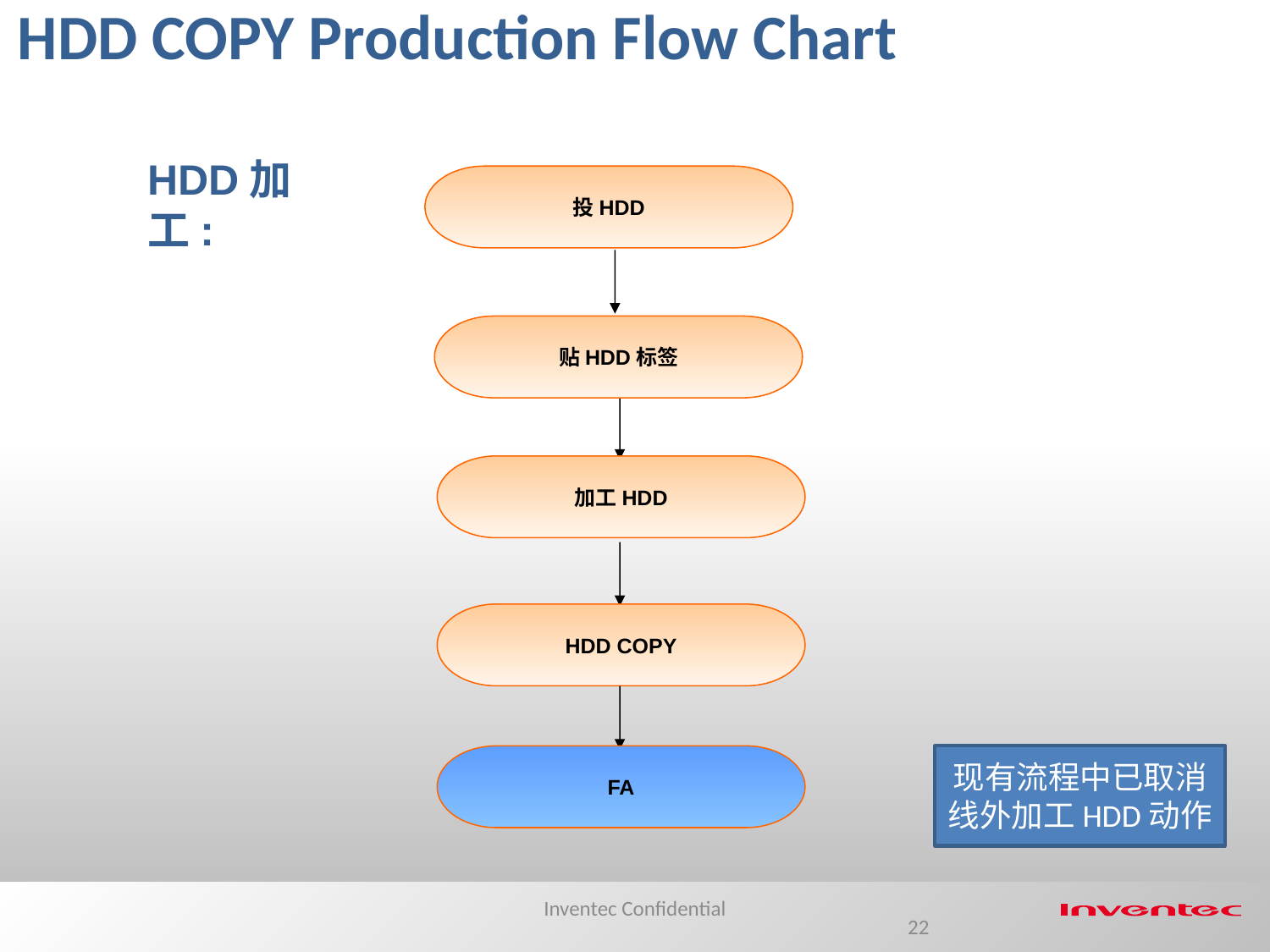

HDD COPY Production Flow Chart
HDD加工:
投HDD

贴HDD标签

加工HDD

HDD COPY

FA
现有流程中已取消线外加工HDD动作
Inventec Confidential
22